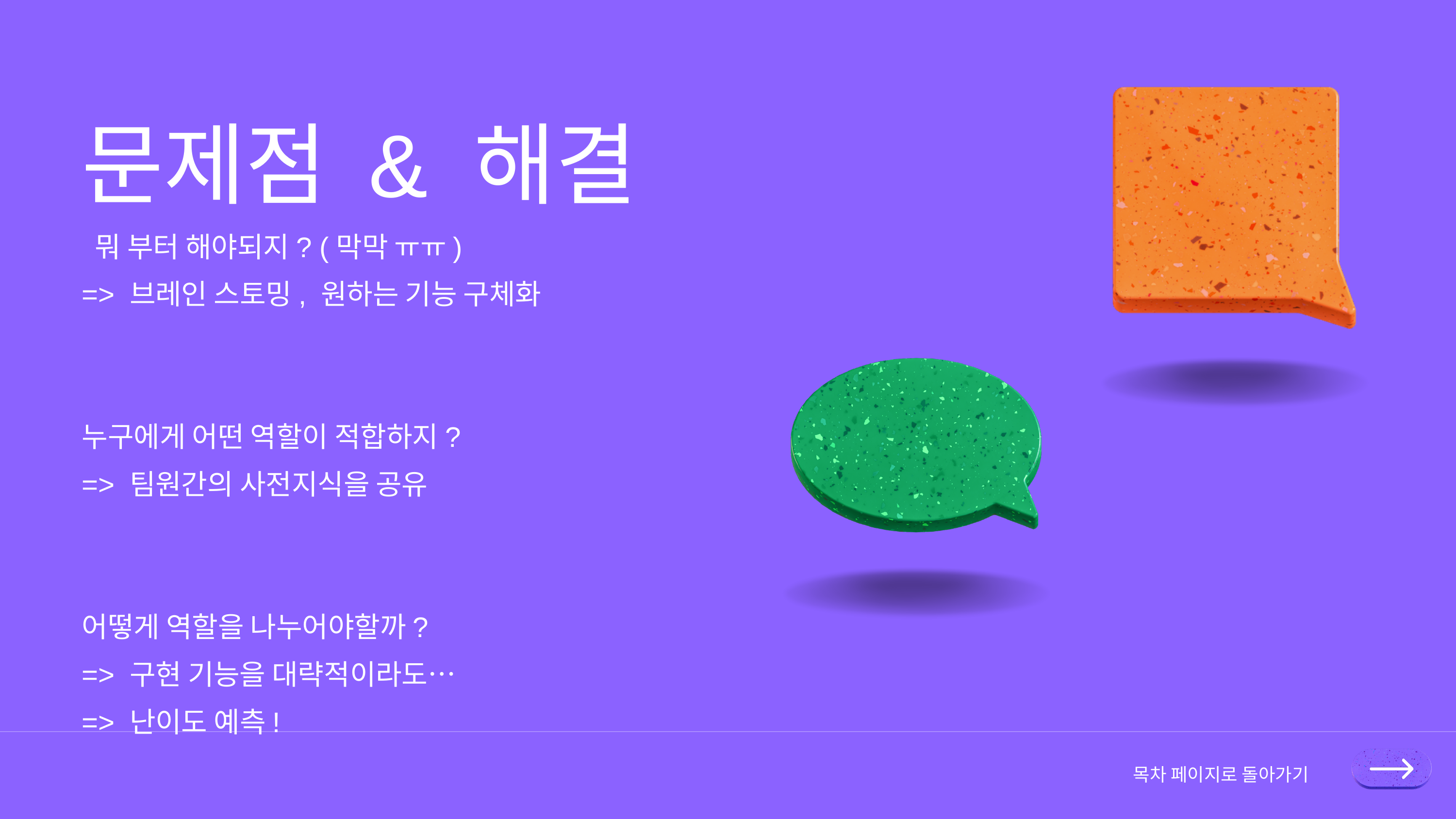

문제점 & 해결
 뭐 부터 해야되지? (막막 ㅠㅠ)
=> 브레인 스토밍, 원하는 기능 구체화

누구에게 어떤 역할이 적합하지?
=> 팀원간의 사전지식을 공유

어떻게 역할을 나누어야할까?
=> 구현 기능을 대략적이라도…
=> 난이도 예측!

목차 페이지로 돌아가기